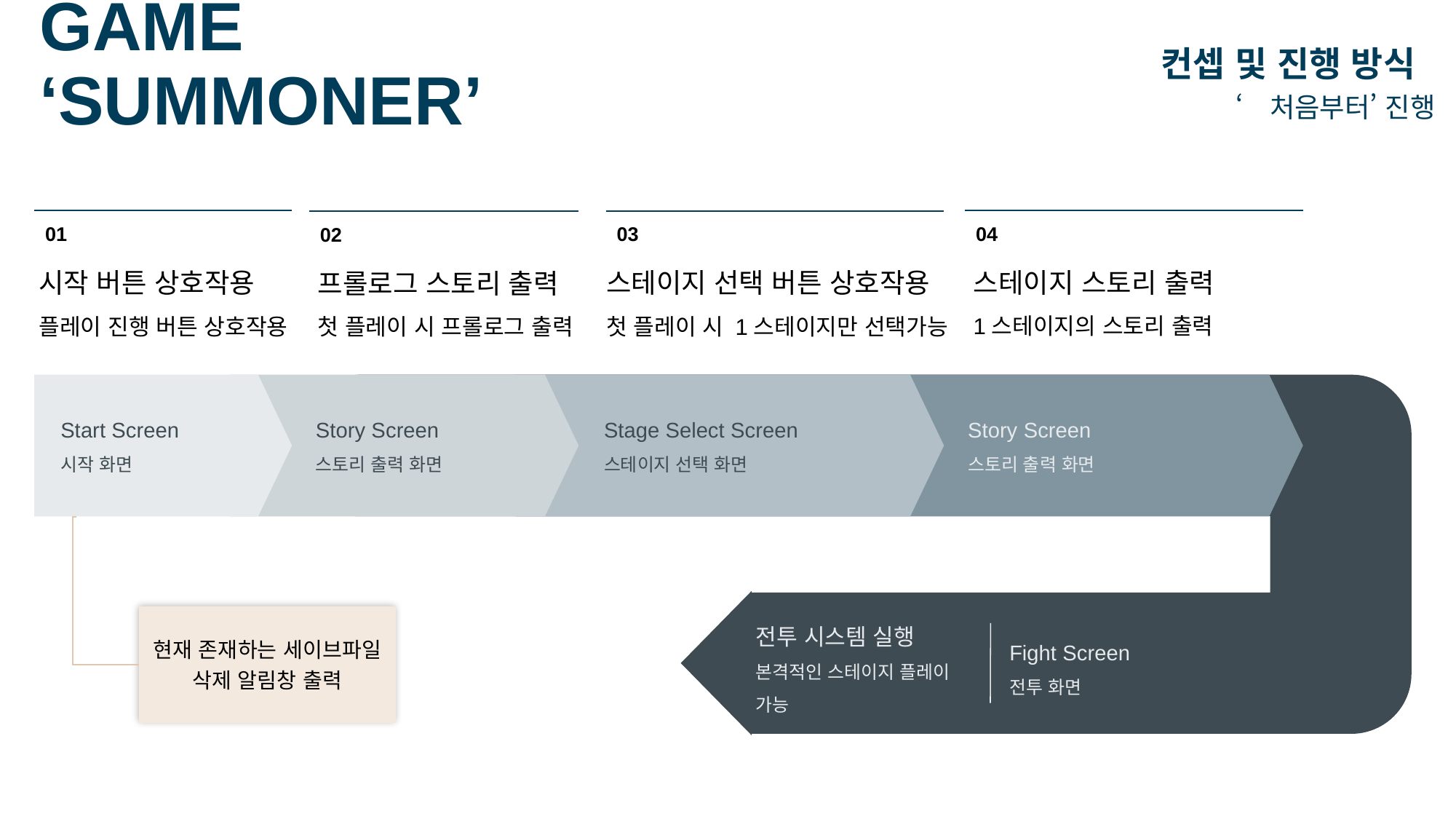

# GAME ‘SUMMONER’
컨셉 및 진행 방식
‘처음부터’ 진행

01
시작 버튼 상호작용
플레이 진행 버튼 상호작용
04
스테이지 스토리 출력
1스테이지의 스토리 출력
03
스테이지 선택 버튼 상호작용
첫 플레이 시 1스테이지만 선택가능
02
프롤로그 스토리 출력
첫 플레이 시 프롤로그 출력

Start Screen
시작 화면

Story Screen
스토리 출력 화면

Story Screen
스토리 출력 화면

Stage Select Screen
스테이지 선택 화면
현재 존재하는 세이브파일

삭제 알림창 출력
전투 시스템 실행
본격적인 스테이지 플레이 가능
Fight Screen
전투 화면